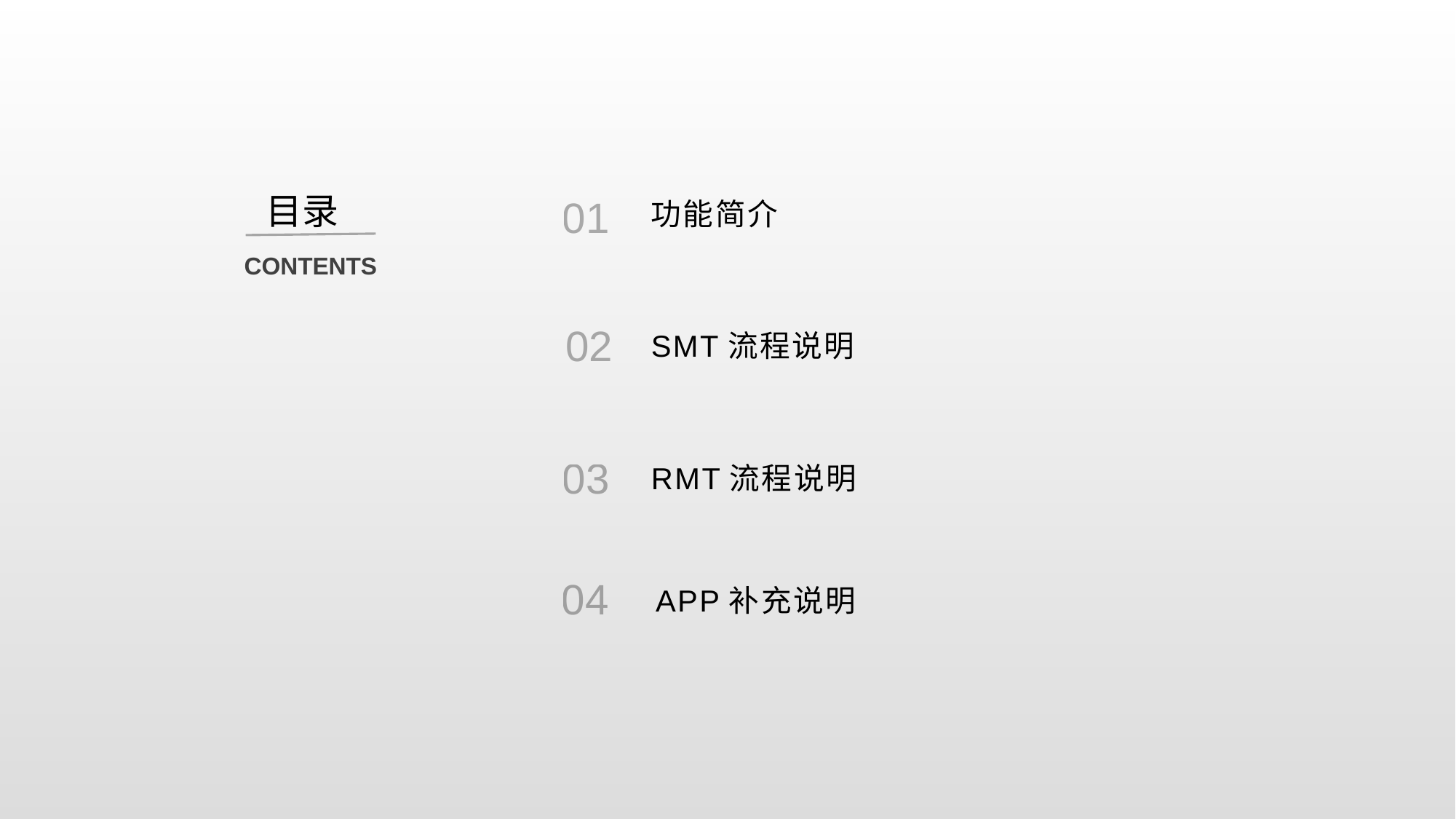

目录
01
功能简介
CONTENTS
02
SMT流程说明
03
RMT流程说明
04
APP补充说明